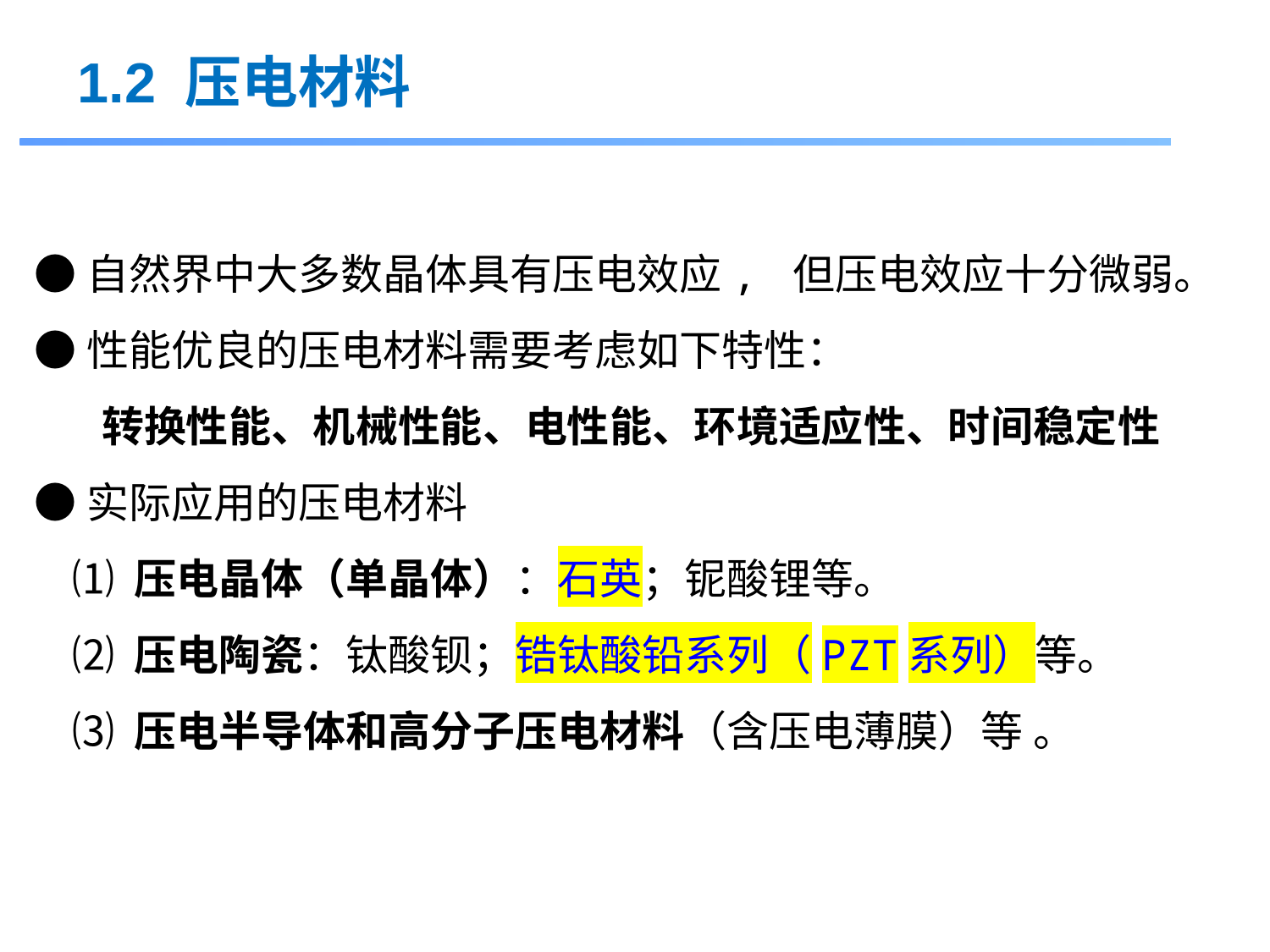

1.2 压电材料

●自然界中大多数晶体具有压电效应, 但压电效应十分微弱。
●性能优良的压电材料需要考虑如下特性：
      转换性能、机械性能、电性能、环境适应性、时间稳定性
●实际应用的压电材料
    ⑴ 压电晶体（单晶体）：石英；铌酸锂等。
    ⑵ 压电陶瓷：钛酸钡；锆钛酸铅系列（PZT系列）等。
    ⑶ 压电半导体和高分子压电材料（含压电薄膜）等 。